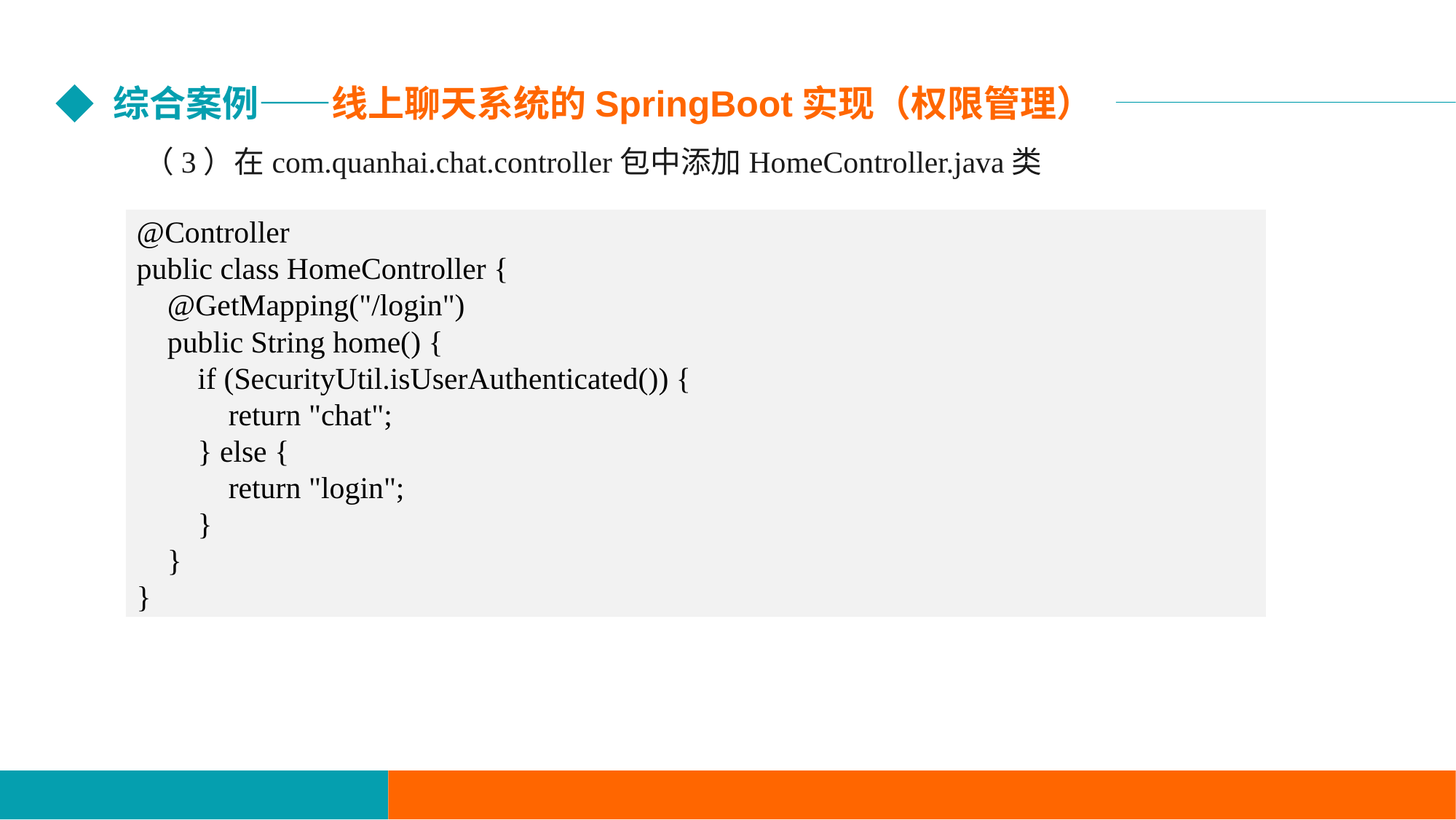

综合案例——线上聊天系统的SpringBoot实现（权限管理）
（3）在com.quanhai.chat.controller包中添加HomeController.java类

@Controller
public class HomeController {
    @GetMapping("/login")
    public String home() {
        if (SecurityUtil.isUserAuthenticated()) {
            return "chat";
        } else {
            return "login";
        }
    }
}